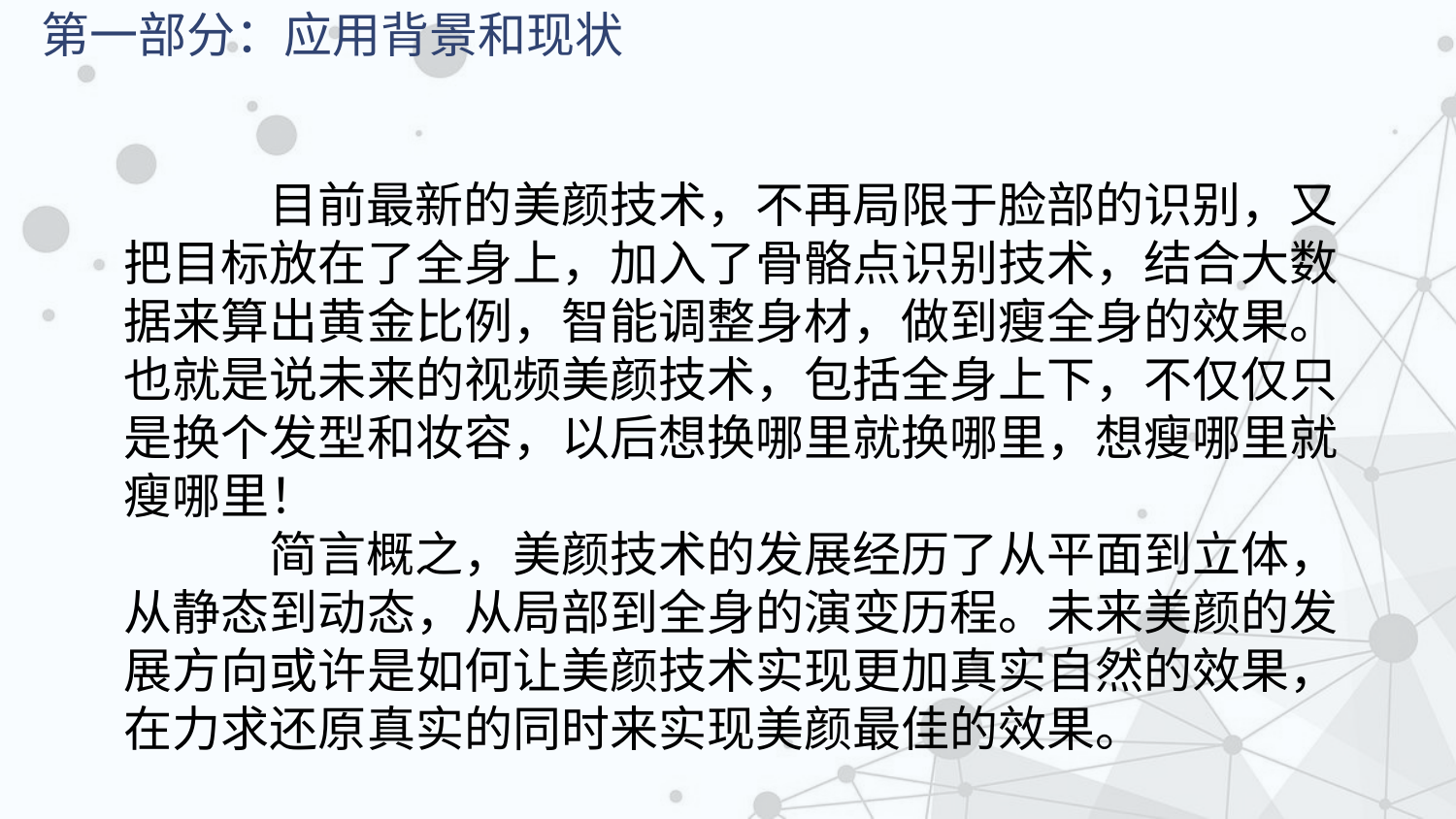

第一部分：应用背景和现状

	目前最新的美颜技术，不再局限于脸部的识别，又把目标放在了全身上，加入了骨骼点识别技术，结合大数据来算出黄金比例，智能调整身材，做到瘦全身的效果。也就是说未来的视频美颜技术，包括全身上下，不仅仅只是换个发型和妆容，以后想换哪里就换哪里，想瘦哪里就瘦哪里！
	简言概之，美颜技术的发展经历了从平面到立体，从静态到动态，从局部到全身的演变历程。未来美颜的发展方向或许是如何让美颜技术实现更加真实自然的效果，在力求还原真实的同时来实现美颜最佳的效果。